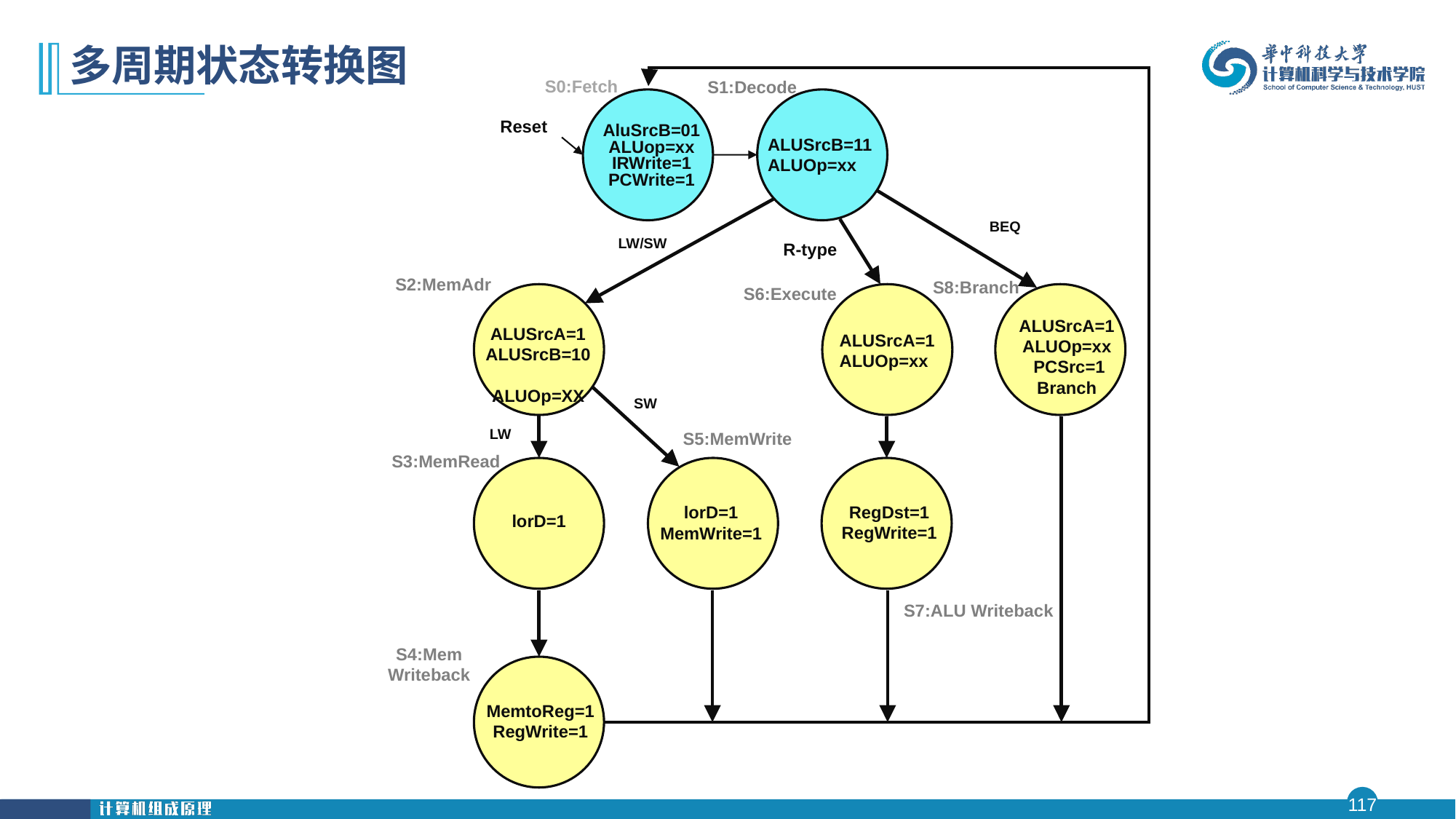

# 多周期状态转换图

S0:Fetch
S1:Decode

Reset
AluSrcB=01
ALUop=xx
IRWrite=1
PCWrite=1
ALUSrcB=11ALUOp=xx

BEQ
LW/SW
R-type
S2:MemAdr
S8:Branch
S6:Execute

ALUSrcA=1
ALUOp=xx
 PCSrc=1
Branch
ALUSrcA=1
ALUSrcB=10
ALUOp=XX

ALUSrcA=1
ALUOp=xx

SW
LW
S5:MemWrite
S3:MemRead

RegDst=1
RegWrite=1
lorD=1
MemWrite=1
lorD=1
S7:ALU Writeback
S4:Mem
Writeback

MemtoReg=1
RegWrite=1